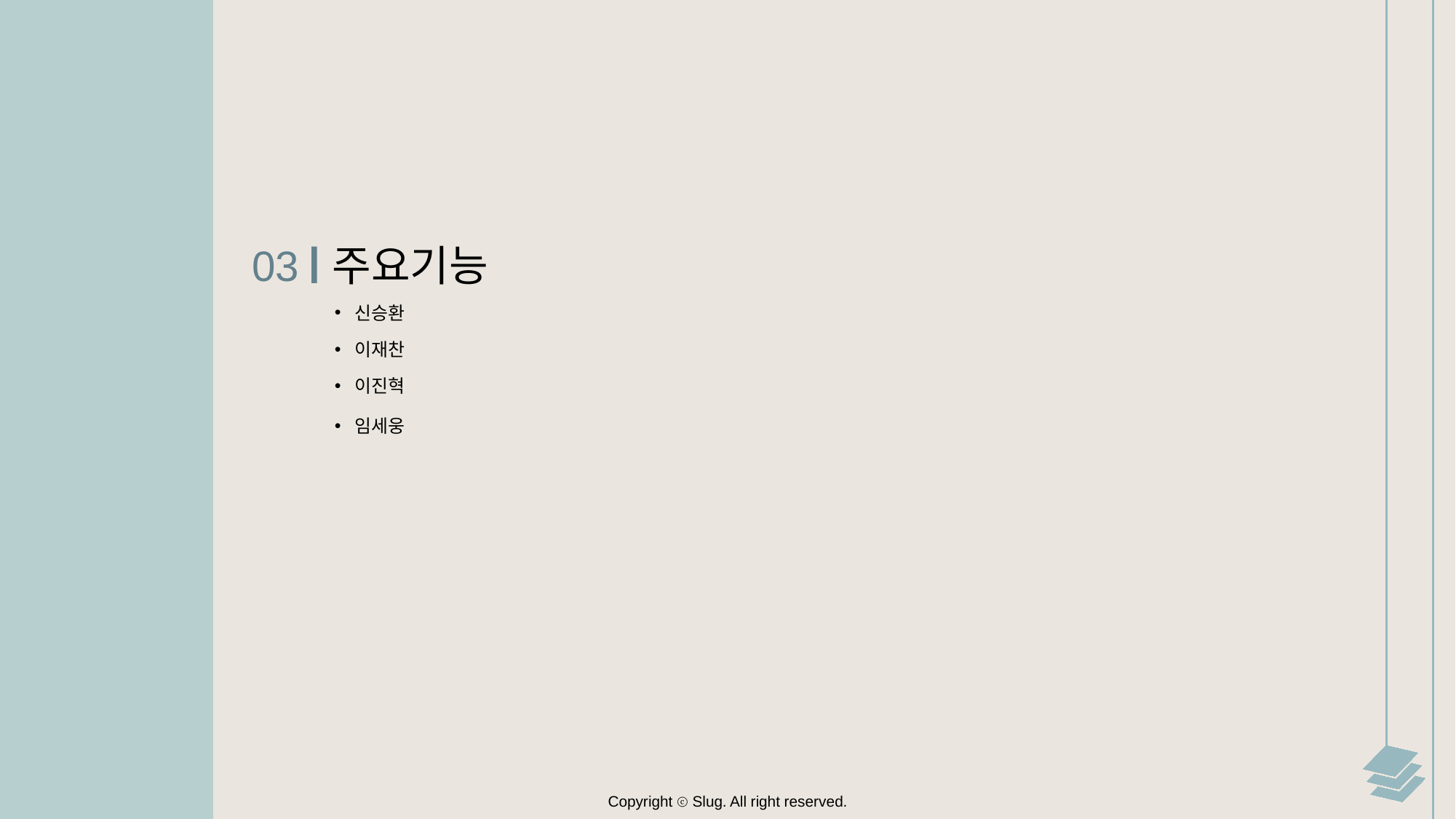

03
주요기능

신승환
이재찬
이진혁
임세웅

Copyright ⓒ Slug. All right reserved.